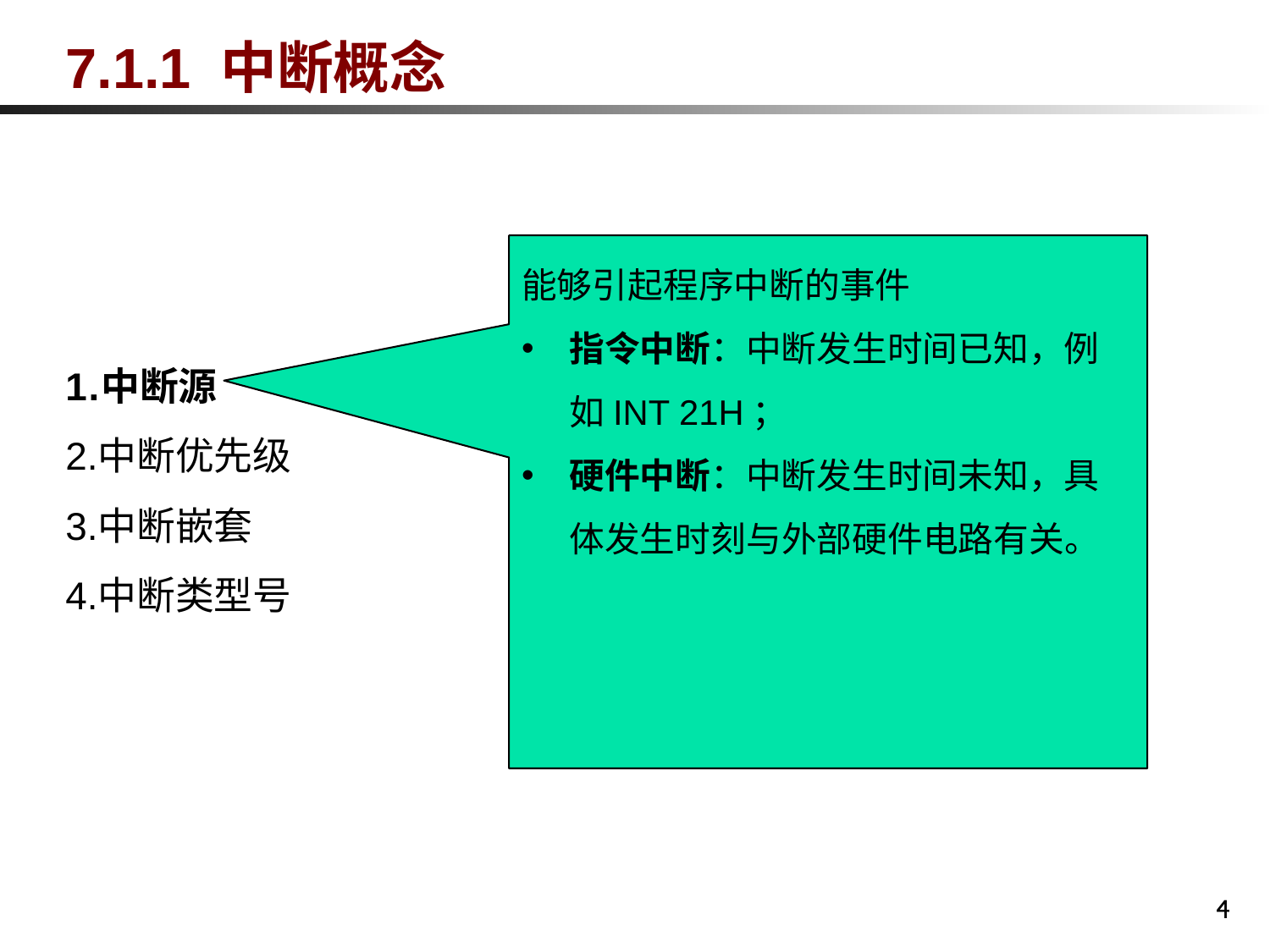

# 7.1.1 中断概念
能够引起程序中断的事件
指令中断：中断发生时间已知，例如INT 21H；
硬件中断：中断发生时间未知，具体发生时刻与外部硬件电路有关。
中断源
中断优先级
中断嵌套
中断类型号
4